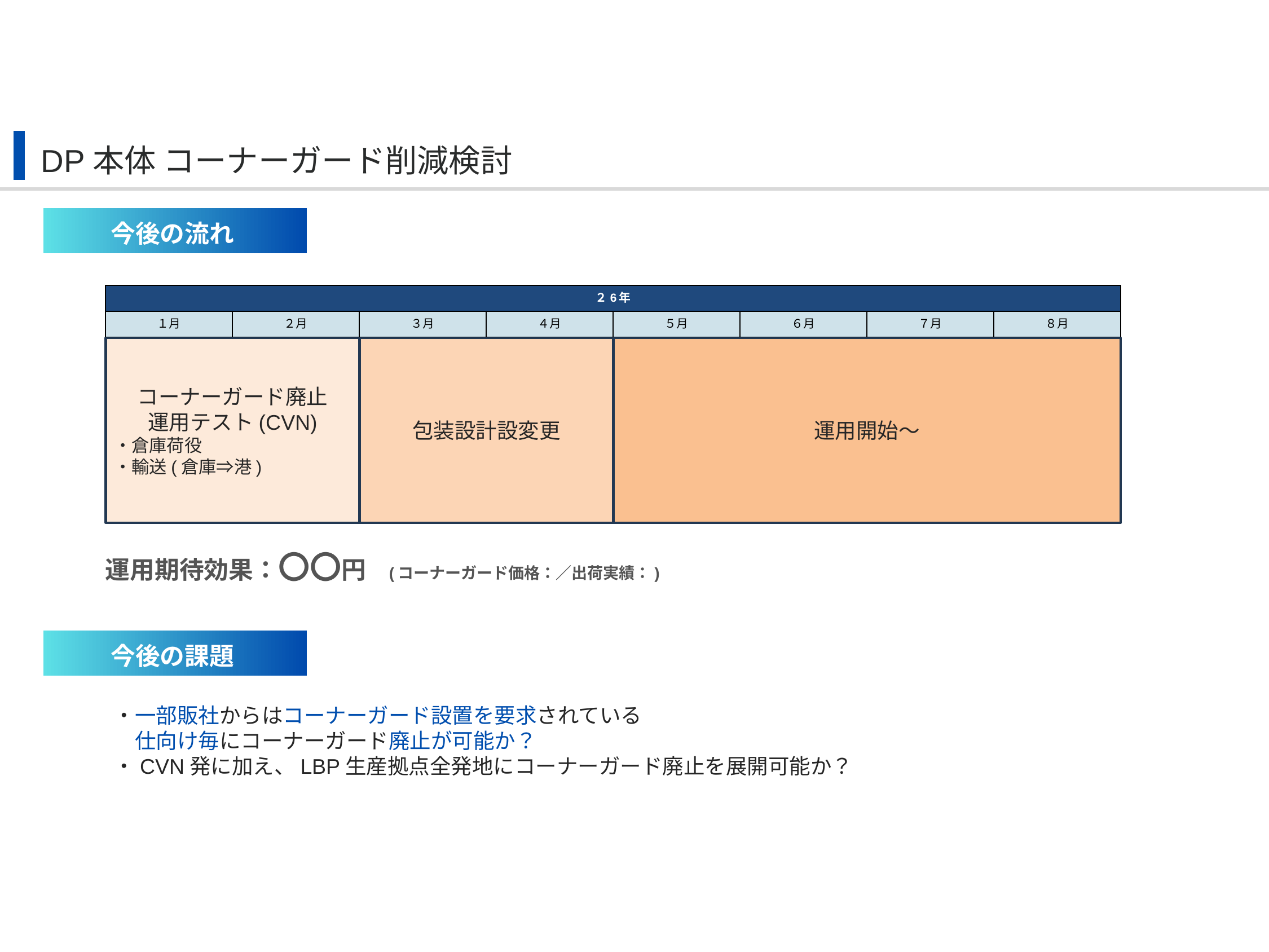

DP本体 コーナーガード削減検討

今後の流れ
| ２6年 |  |  |  |  |  |  |  |
| --- | --- | --- | --- | --- | --- | --- | --- |
| １月 | ２月 | ３月 | ４月 | ５月 | ６月 | ７月 | ８月 |
運用開始～
包装設計設変更
コーナーガード廃止
運用テスト(CVN)
・倉庫荷役
・輸送(倉庫⇒港)
運用期待効果：〇〇円   (コーナーガード価格：／出荷実績：)

今後の課題
・一部販社からはコーナーガード設置を要求されている
　仕向け毎にコーナーガード廃止が可能か？
・CVN発に加え、LBP生産拠点全発地にコーナーガード廃止を展開可能か？